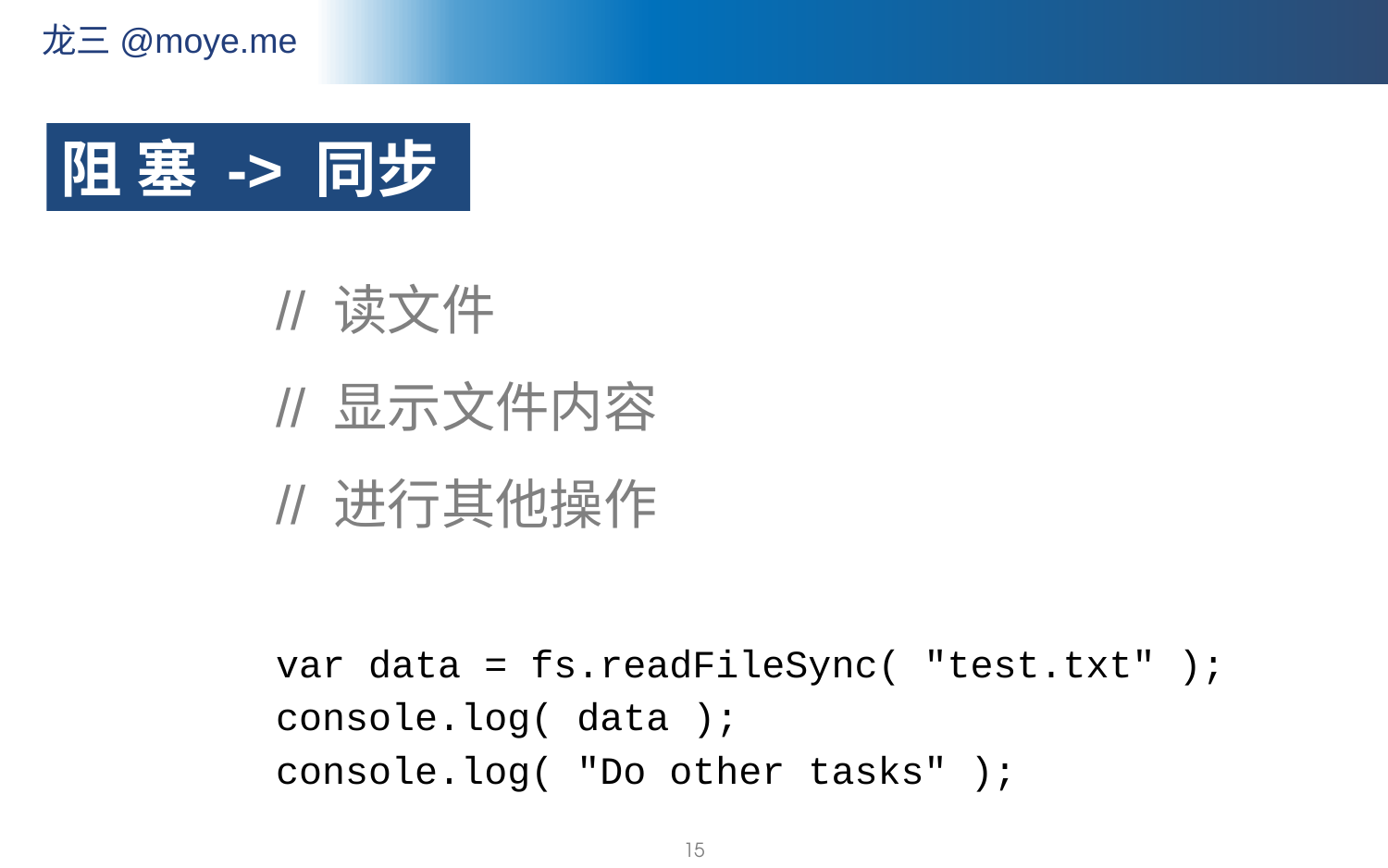

阻 塞 -> 同步
// 读文件
// 显示文件内容
// 进行其他操作

var data = fs.readFileSync( "test.txt" );
console.log( data );
console.log( "Do other tasks" );
15